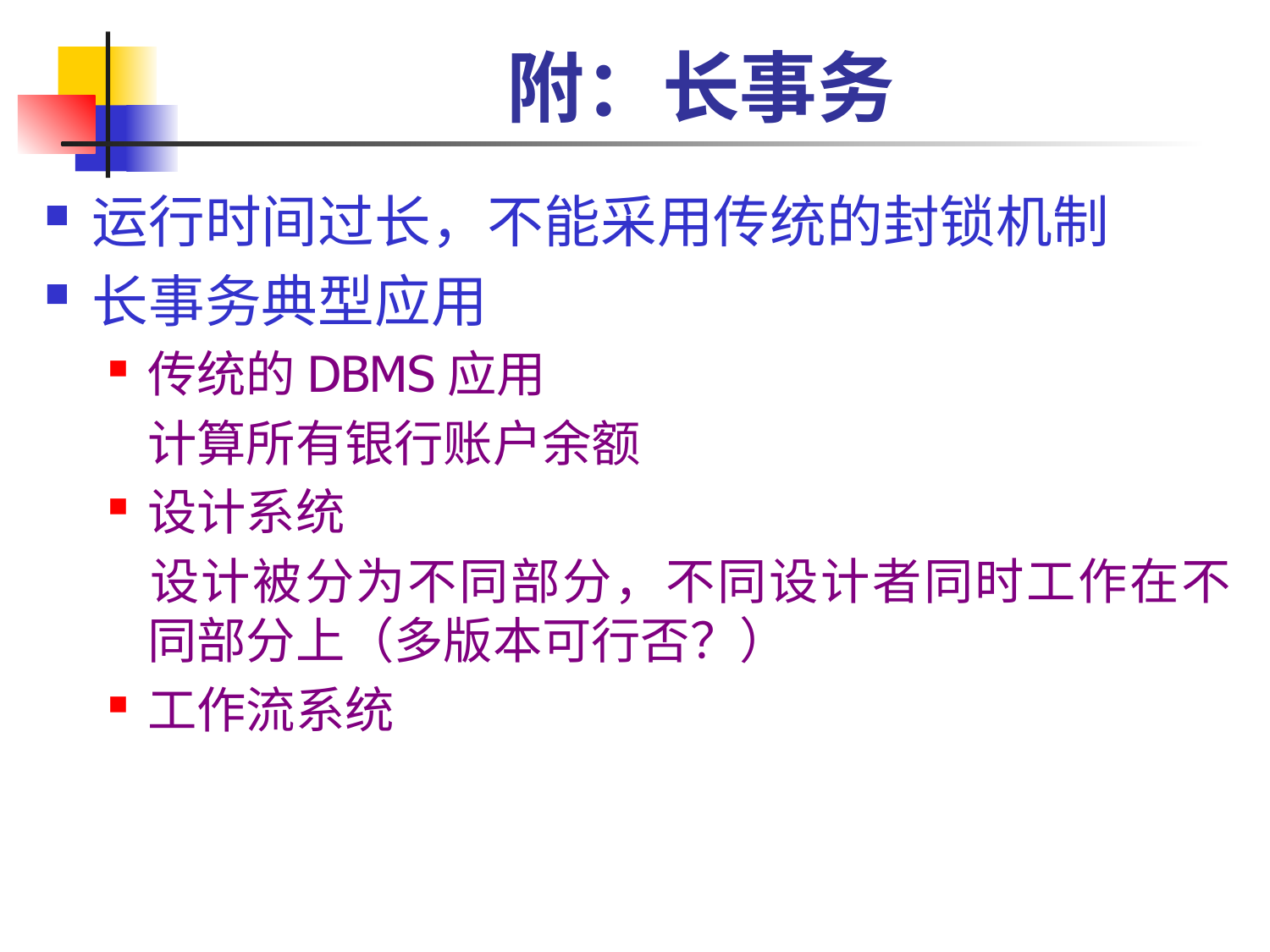

# 附：长事务
运行时间过长，不能采用传统的封锁机制
长事务典型应用
传统的DBMS应用
	计算所有银行账户余额
设计系统
	设计被分为不同部分，不同设计者同时工作在不同部分上（多版本可行否？）
工作流系统